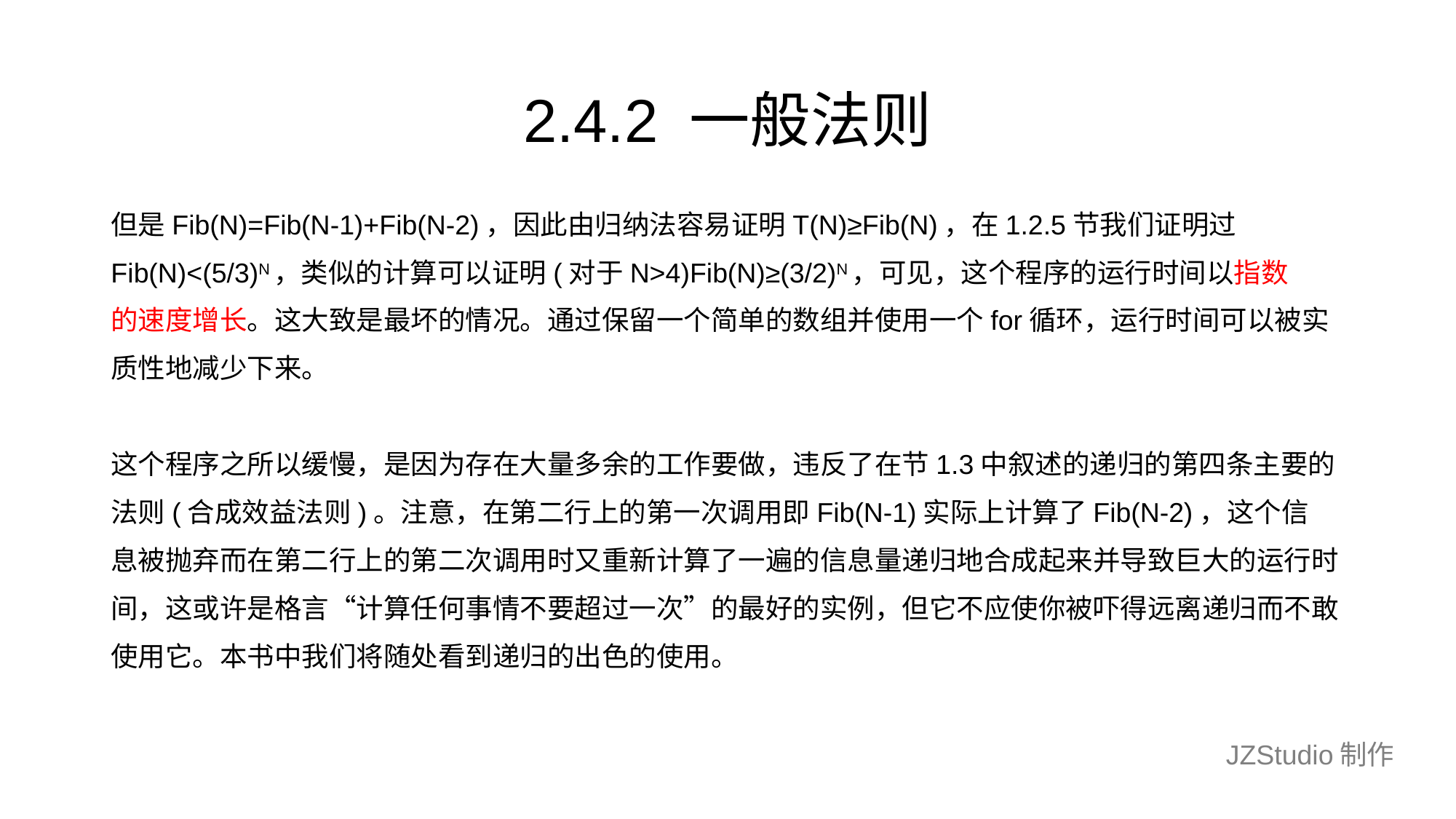

# 2.4.2 一般法则
但是Fib(N)=Fib(N-1)+Fib(N-2)，因此由归纳法容易证明T(N)≥Fib(N)，在1.2.5节我们证明过
Fib(N)<(5/3)N，类似的计算可以证明(对于N>4)Fib(N)≥(3/2)N，可见，这个程序的运行时间以指数
的速度增长。这大致是最坏的情况。通过保留一个简单的数组并使用一个for循环，运行时间可以被实
质性地减少下来。

这个程序之所以缓慢，是因为存在大量多余的工作要做，违反了在节1.3中叙述的递归的第四条主要的
法则(合成效益法则)。注意，在第二行上的第一次调用即Fib(N-1)实际上计算了Fib(N-2)，这个信
息被抛弃而在第二行上的第二次调用时又重新计算了一遍的信息量递归地合成起来并导致巨大的运行时
间，这或许是格言“计算任何事情不要超过一次”的最好的实例，但它不应使你被吓得远离递归而不敢
使用它。本书中我们将随处看到递归的出色的使用。